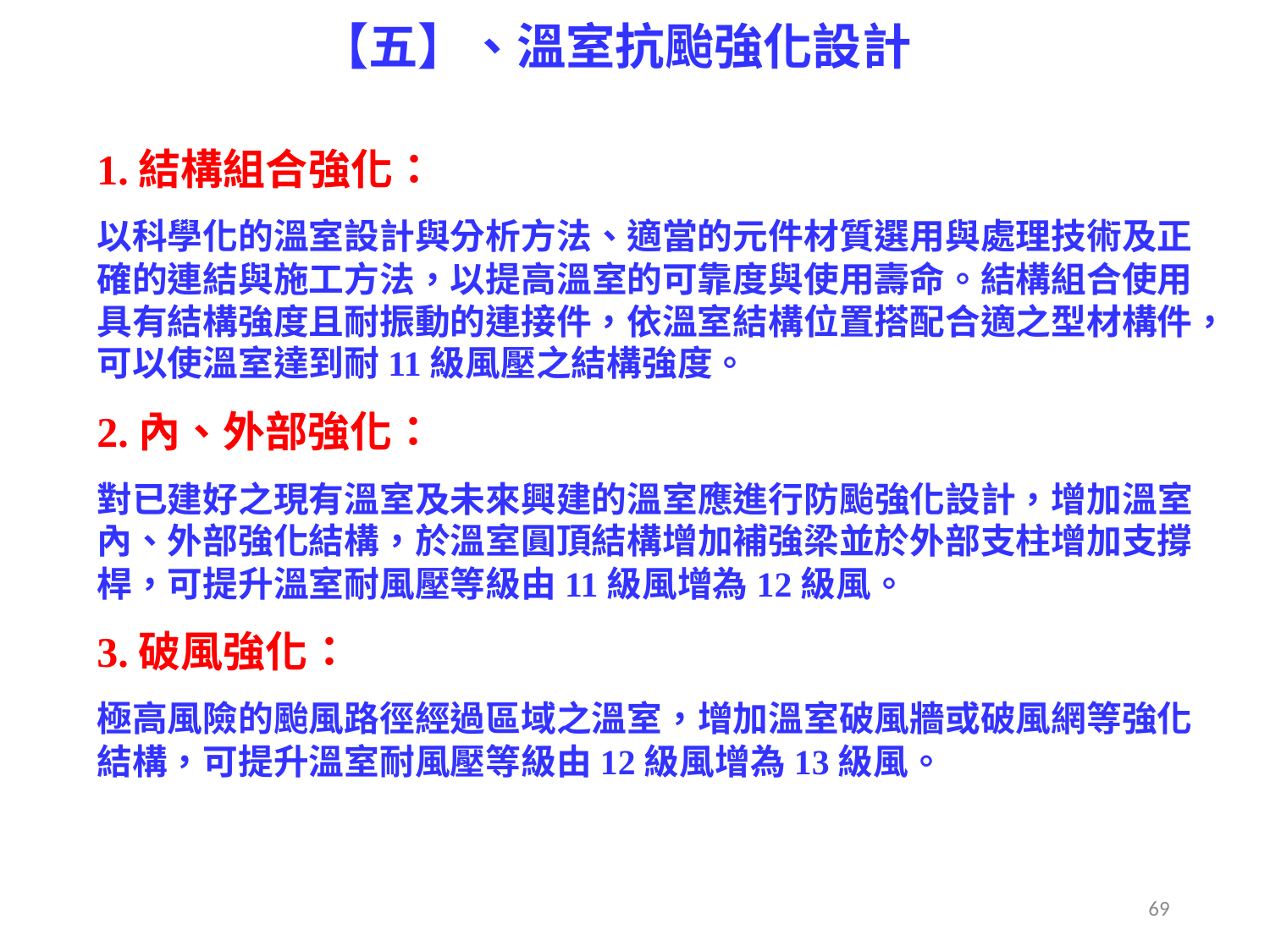

【五】、溫室抗颱強化設計
1.結構組合強化：
以科學化的溫室設計與分析方法、適當的元件材質選用與處理技術及正確的連結與施工方法，以提高溫室的可靠度與使用壽命。結構組合使用具有結構強度且耐振動的連接件，依溫室結構位置搭配合適之型材構件，可以使溫室達到耐11級風壓之結構強度。
2.內、外部強化：
對已建好之現有溫室及未來興建的溫室應進行防颱強化設計，增加溫室內、外部強化結構，於溫室圓頂結構增加補強梁並於外部支柱增加支撐桿，可提升溫室耐風壓等級由11級風增為12級風。
3.破風強化：
極高風險的颱風路徑經過區域之溫室，增加溫室破風牆或破風網等強化結構，可提升溫室耐風壓等級由12級風增為13級風。
69